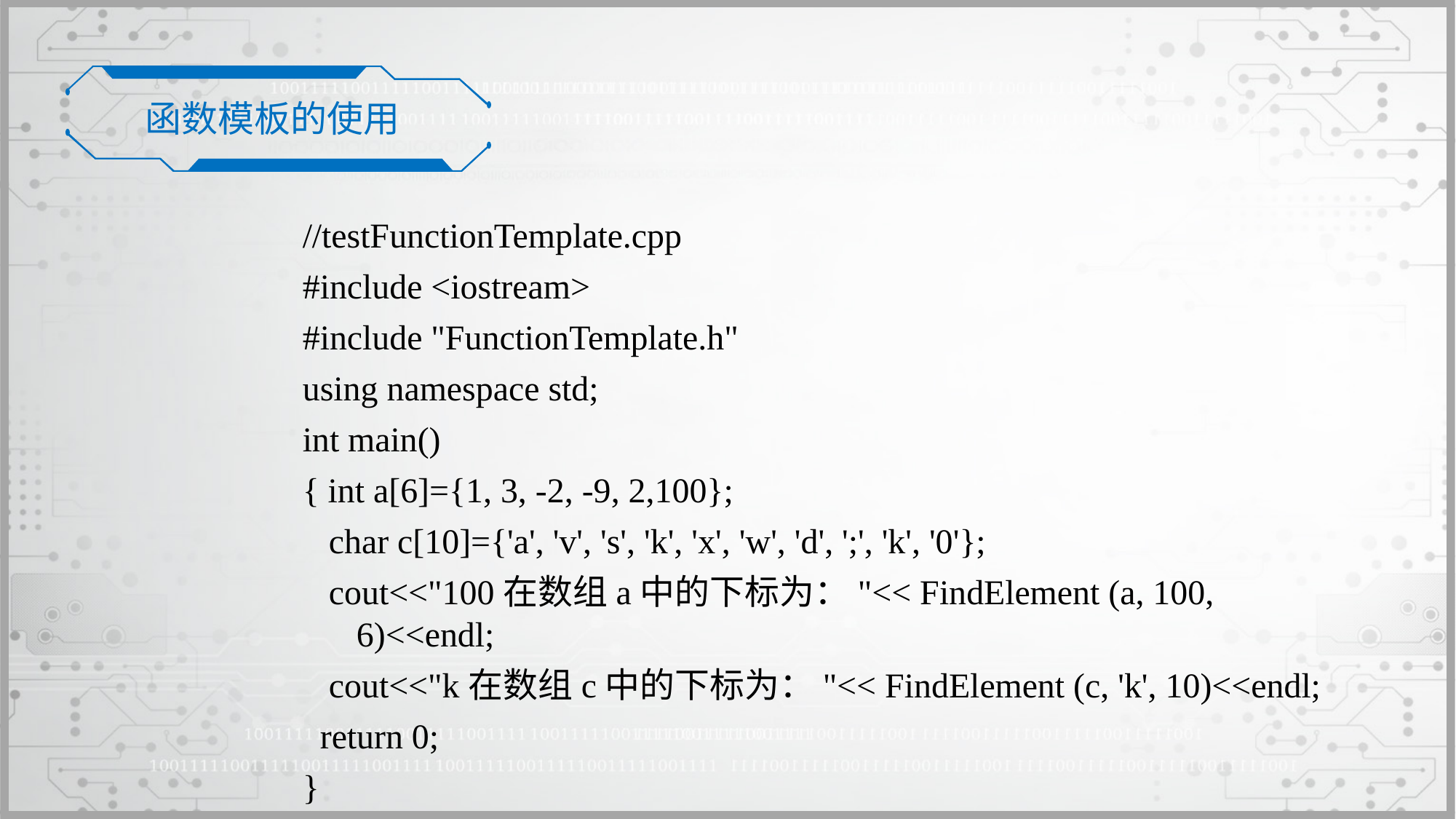

函数模板的使用
//testFunctionTemplate.cpp
#include <iostream>
#include "FunctionTemplate.h"
using namespace std;
int main()
{ int a[6]={1, 3, -2, -9, 2,100};
   char c[10]={'a', 'v', 's', 'k', 'x', 'w', 'd', ';', 'k', '0'};
   cout<<"100在数组a中的下标为："<< FindElement (a, 100, 6)<<endl;
   cout<<"k在数组c中的下标为："<< FindElement (c, 'k', 10)<<endl;
  return 0;
}